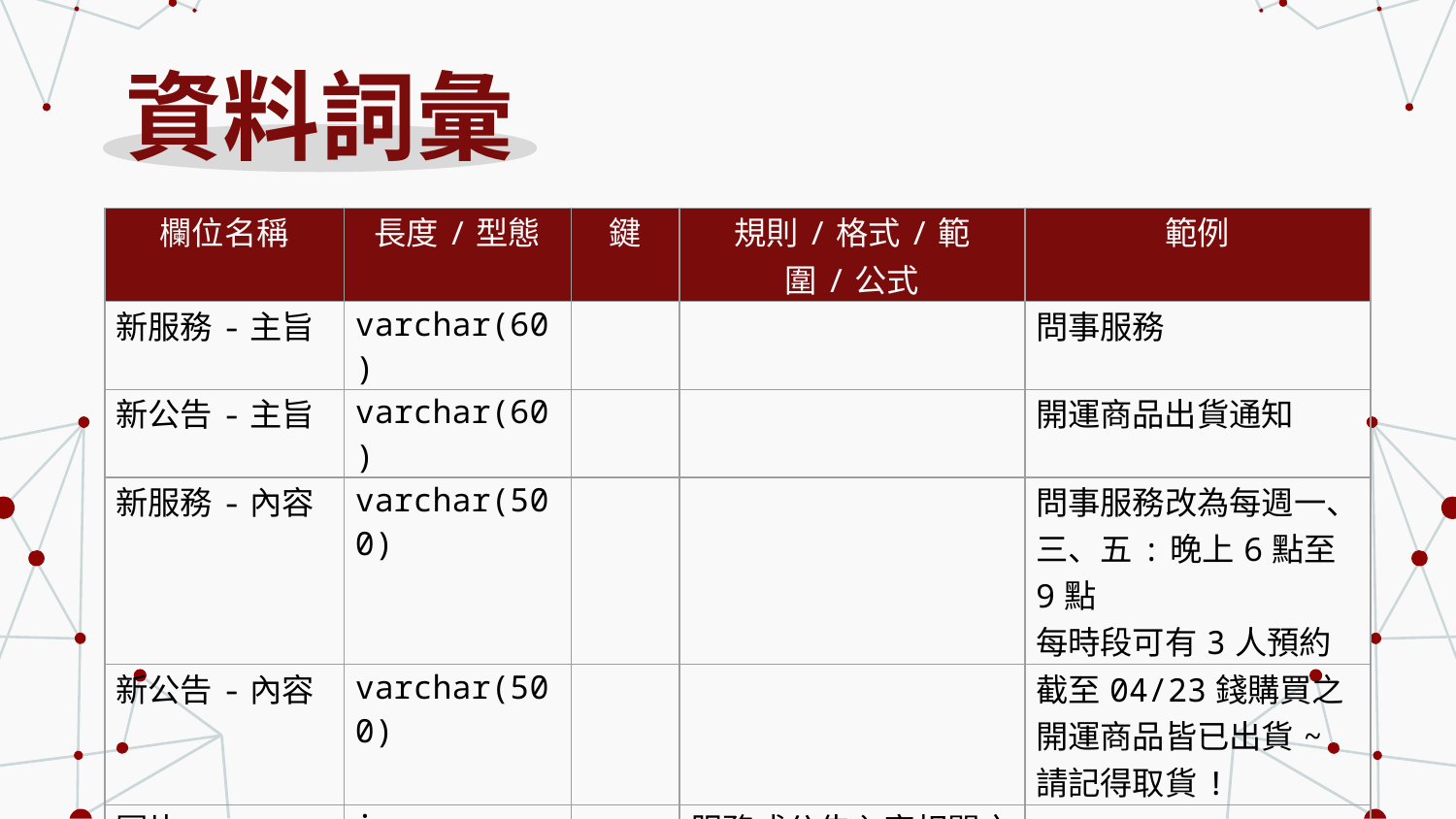

# 資料詞彙

| 欄位名稱 | 長度/型態 | 鍵 | 規則/格式/範圍/公式 | 範例 |
| --- | --- | --- | --- | --- |
| 新服務-主旨 | varchar(60) |  |  | 問事服務 |
| 新公告-主旨 | varchar(60) |  |  | 開運商品出貨通知 |
| 新服務-內容 | varchar(500) |  |  | 問事服務改為每週一、三、五:晚上6點至9點 每時段可有3人預約 |
| 新公告-內容 | varchar(500) |  |  | 截至04/23錢購買之開運商品皆已出貨~請記得取貨! |
| 圖片 | image |  | 服務或公告內容相關之圖片 |  |